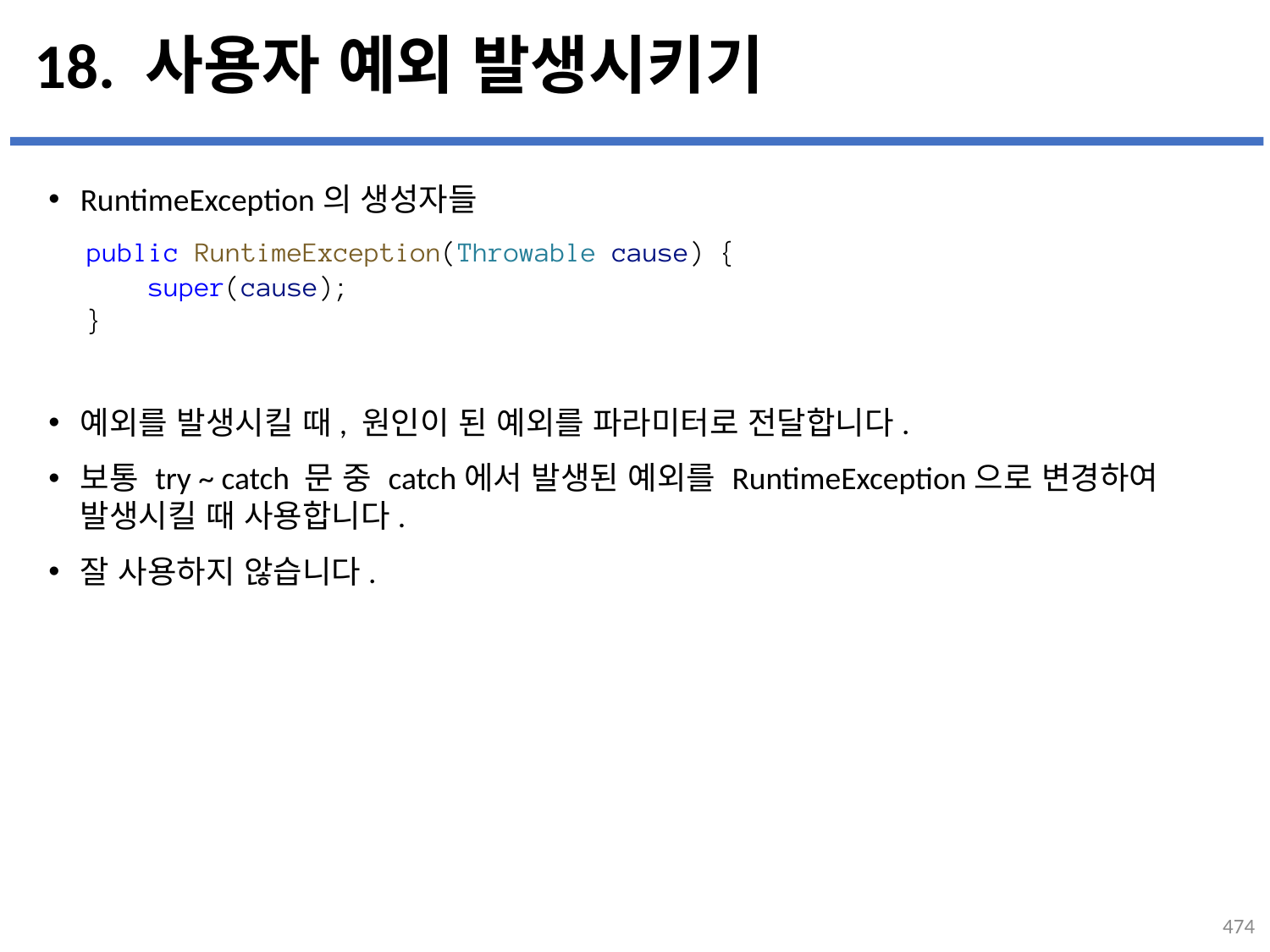

# 18. 사용자 예외 발생시키기
RuntimeException의 생성자들

예외를 발생시킬 때, 원인이 된 예외를 파라미터로 전달합니다.
보통 try ~ catch 문 중 catch에서 발생된 예외를 RuntimeException으로 변경하여
발생시킬 때 사용합니다.
잘 사용하지 않습니다.

public RuntimeException(Throwable cause) {
    super(cause);
}
...

설명
474